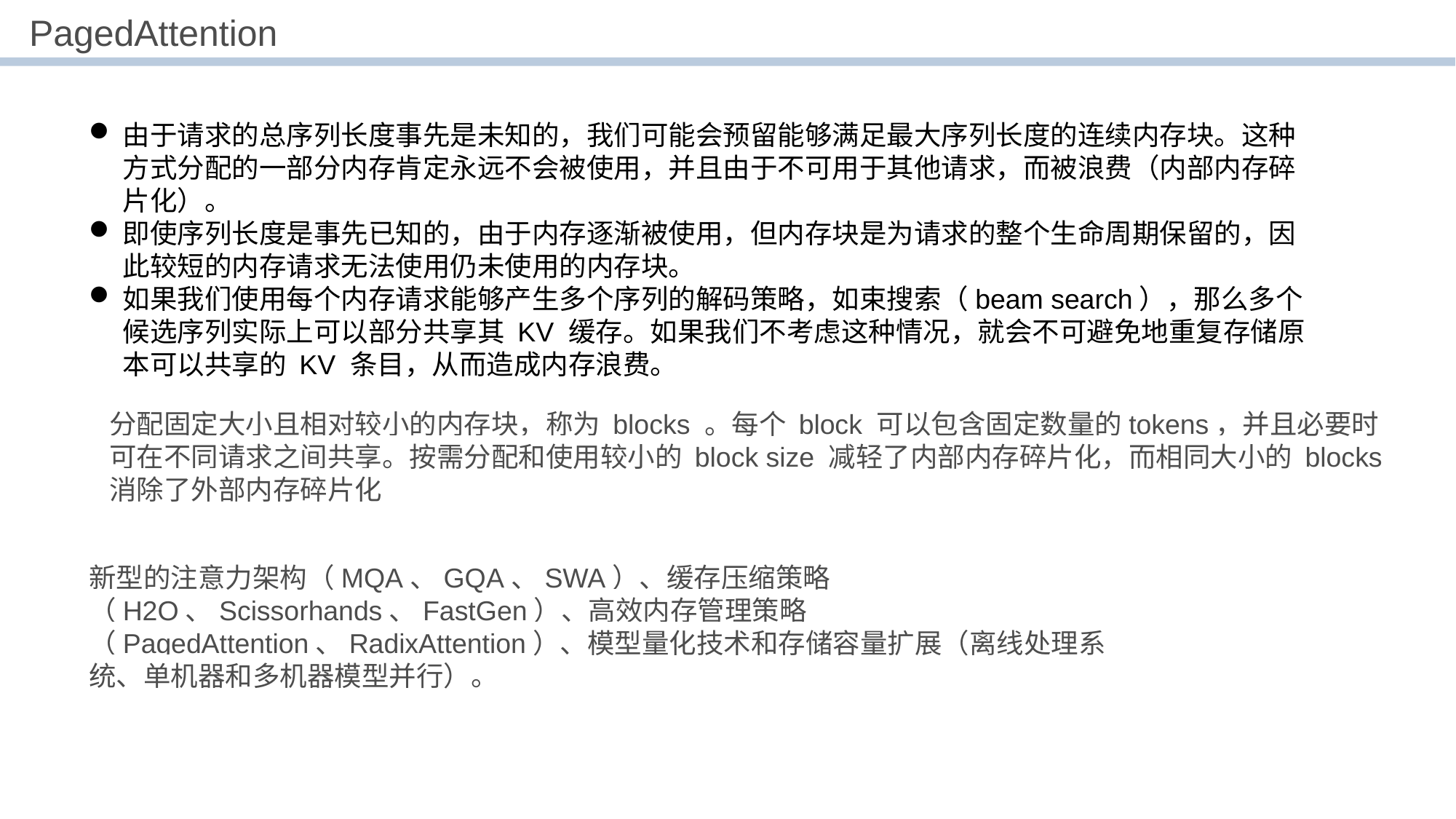

PagedAttention

由于请求的总序列长度事先是未知的，我们可能会预留能够满足最大序列长度的连续内存块。这种方式分配的一部分内存肯定永远不会被使用，并且由于不可用于其他请求，而被浪费（内部内存碎片化）。
即使序列长度是事先已知的，由于内存逐渐被使用，但内存块是为请求的整个生命周期保留的，因此较短的内存请求无法使用仍未使用的内存块。
如果我们使用每个内存请求能够产生多个序列的解码策略，如束搜索（beam search），那么多个候选序列实际上可以部分共享其 KV 缓存。如果我们不考虑这种情况，就会不可避免地重复存储原本可以共享的 KV 条目，从而造成内存浪费。

分配固定大小且相对较小的内存块，称为 blocks 。每个 block 可以包含固定数量的tokens，并且必要时可在不同请求之间共享。按需分配和使用较小的 block size 减轻了内部内存碎片化，而相同大小的 blocks 消除了外部内存碎片化
新型的注意力架构（MQA、GQA、SWA）、缓存压缩策略（H2O、Scissorhands、FastGen）、高效内存管理策略（PagedAttention、RadixAttention）、模型量化技术和存储容量扩展（离线处理系统、单机器和多机器模型并行）。